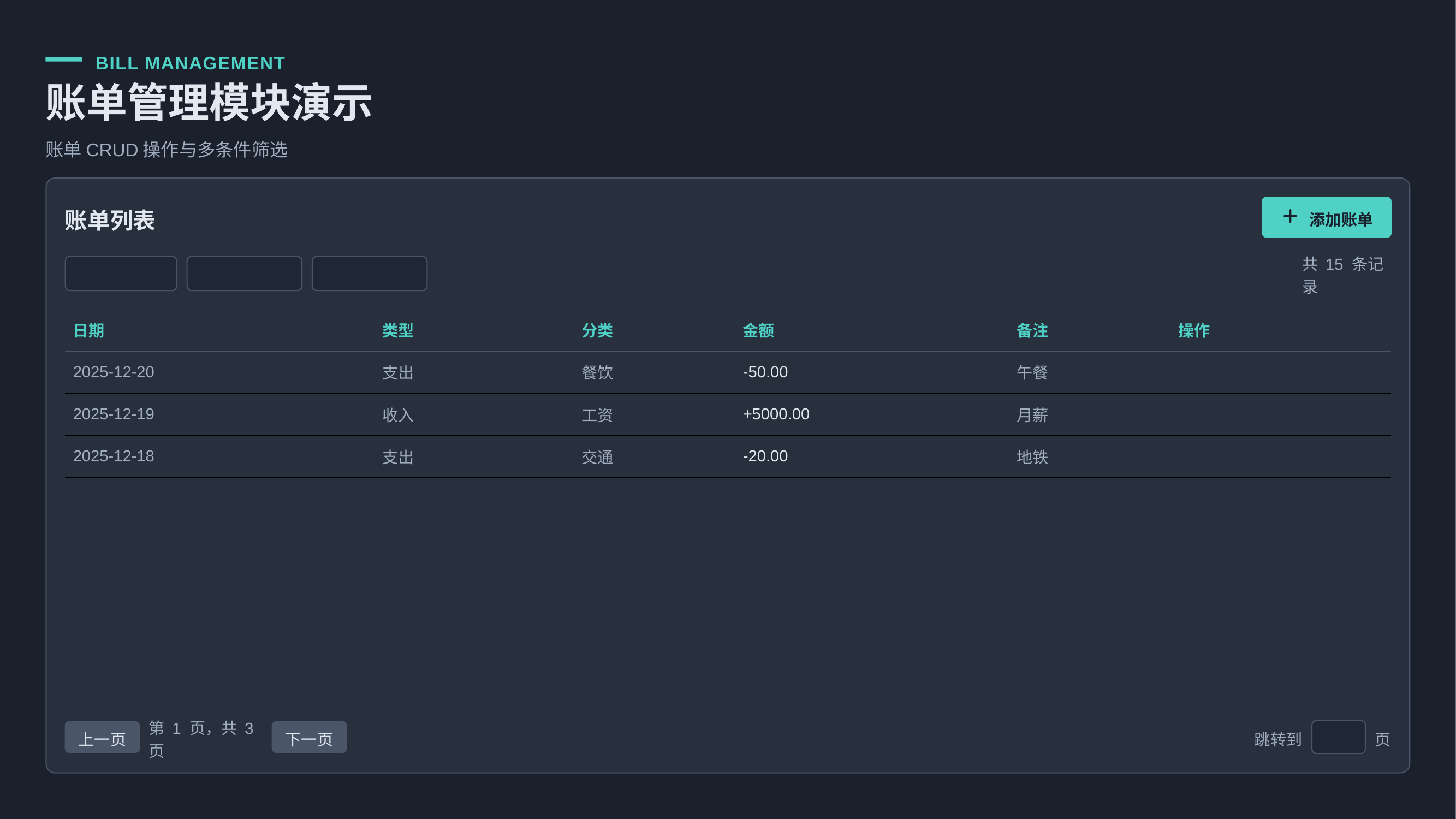

2025-12
全部类型
收入
支出
全部分类
餐饮
交通
工资
BILL MANAGEMENT

账单管理模块演示
账单CRUD操作与多条件筛选

添加账单
账单列表

共 15 条记录
| 日期 | 类型 | 分类 | 金额 | 备注 | 操作 |
| --- | --- | --- | --- | --- | --- |
| 2025-12-20 | 支出 | 餐饮 | -50.00 | 午餐 |  |
| 2025-12-19 | 收入 | 工资 | +5000.00 | 月薪 |  |
| 2025-12-18 | 支出 | 交通 | -20.00 | 地铁 |  |

上一页

下一页

第 1 页，共 3 页
跳转到
页